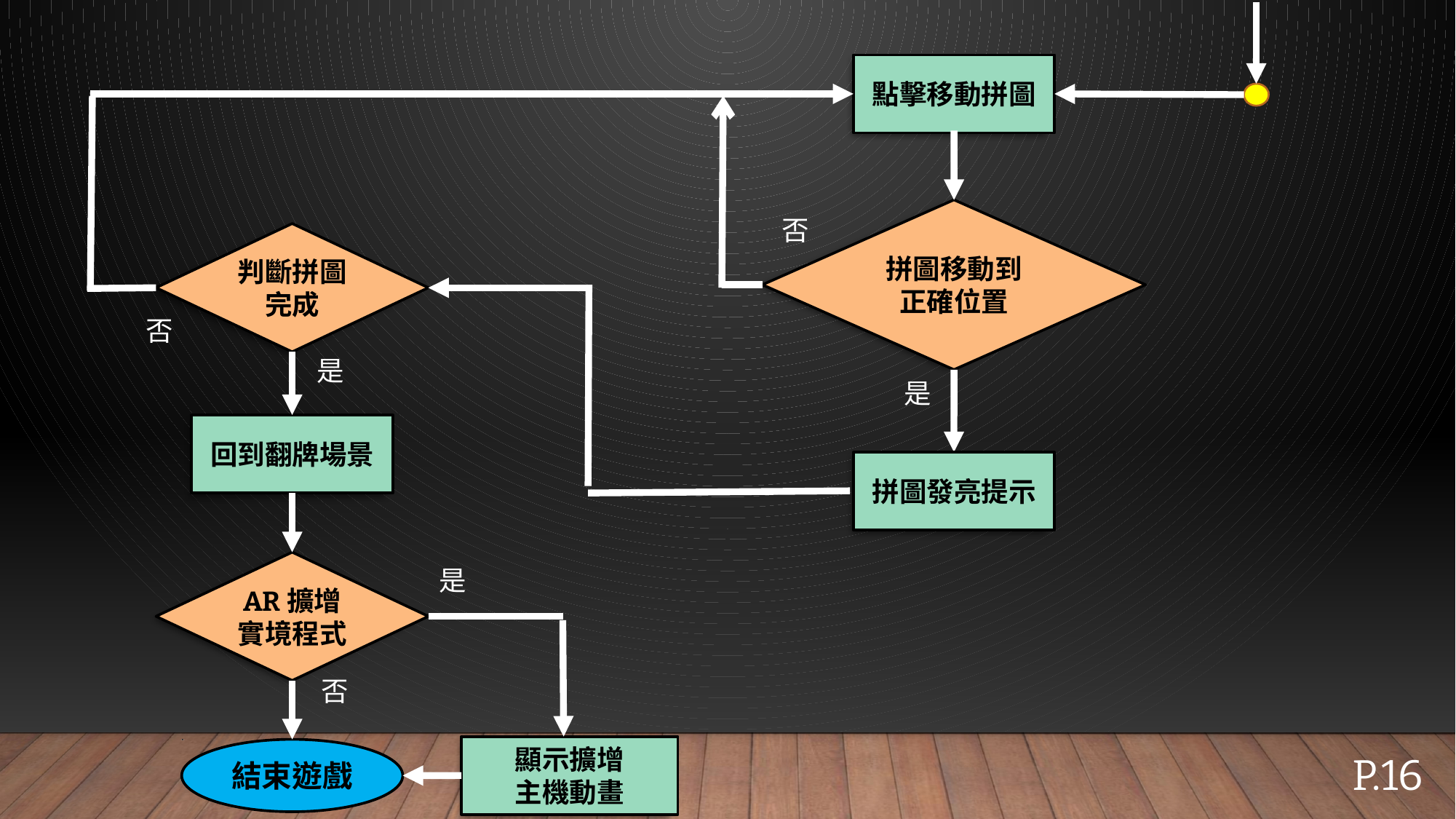

點擊移動拼圖

拼圖移動到
正確位置
否
判斷拼圖完成
否
是
是
回到翻牌場景
拼圖發亮提示
AR擴增實境程式
是
否
顯示擴增
主機動畫
結束遊戲
P.16